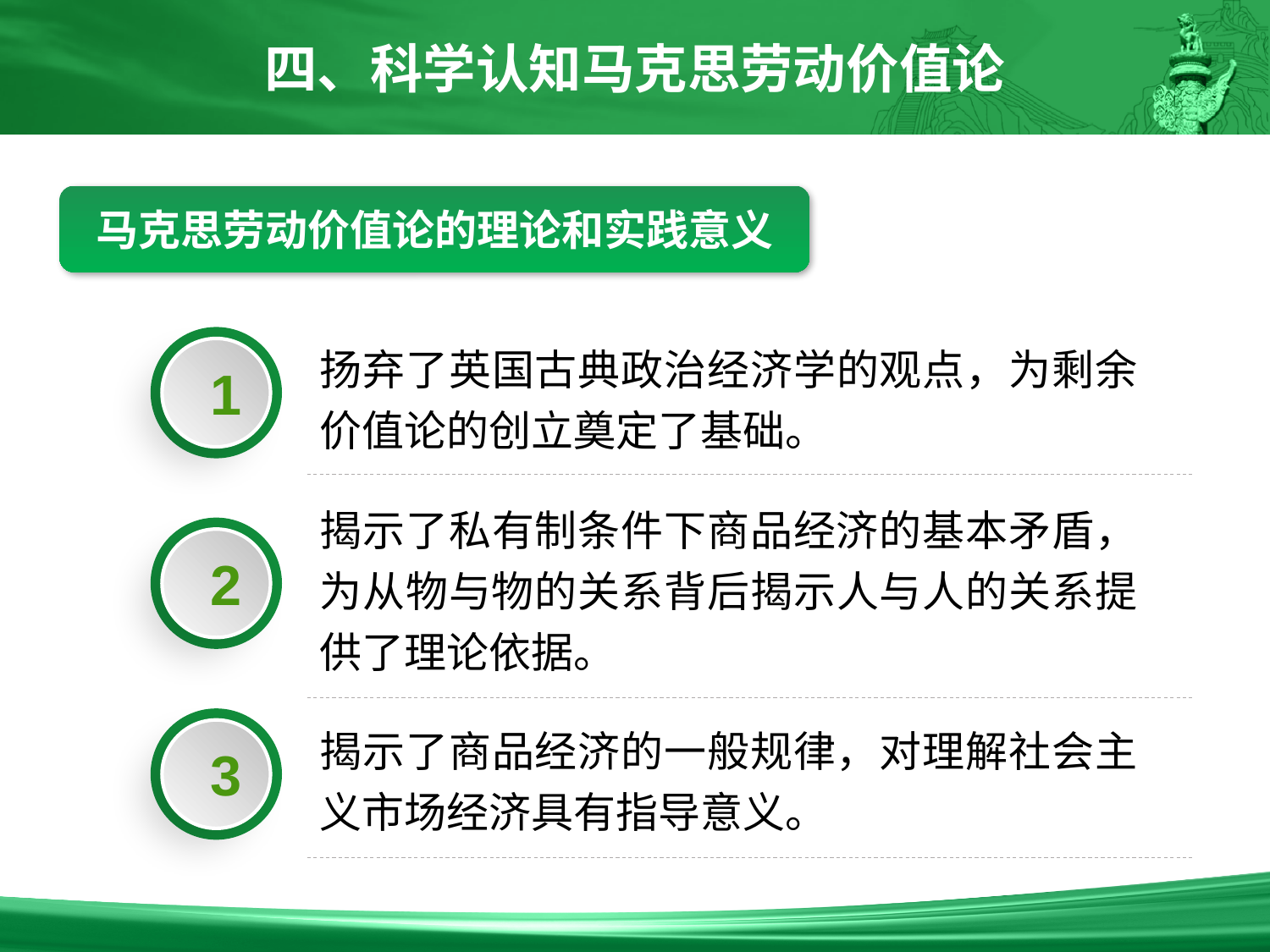

四、科学认知马克思劳动价值论
马克思劳动价值论的理论和实践意义
扬弃了英国古典政治经济学的观点，为剩余价值论的创立奠定了基础。

1
揭示了私有制条件下商品经济的基本矛盾，为从物与物的关系背后揭示人与人的关系提供了理论依据。

2
揭示了商品经济的一般规律，对理解社会主义市场经济具有指导意义。

3